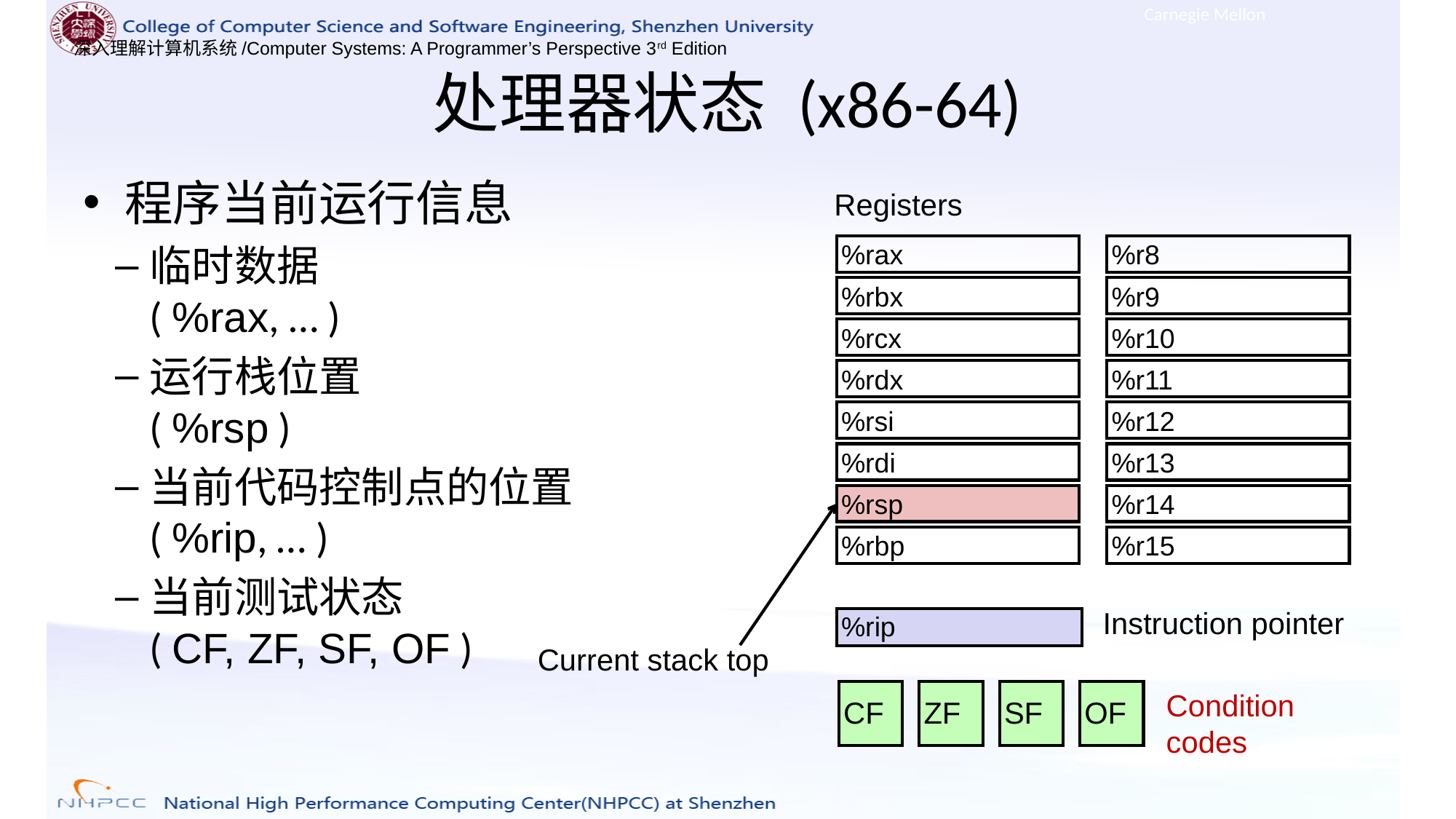

Carnegie Mellon
# 处理器状态 (x86-64)
程序当前运行信息
临时数据
( %rax, … )
运行栈位置
( %rsp )
当前代码控制点的位置
( %rip, … )
当前测试状态
( CF, ZF, SF, OF )
Registers
%rax
%r8
%rbx
%r9
%rcx
%r10
%rdx
%r11
%rsi
%r12
%rdi
%r13
%rsp
%r14
%rbp
%r15
Instruction pointer
%rip
Current stack top
CF
ZF
SF
OF
Condition codes